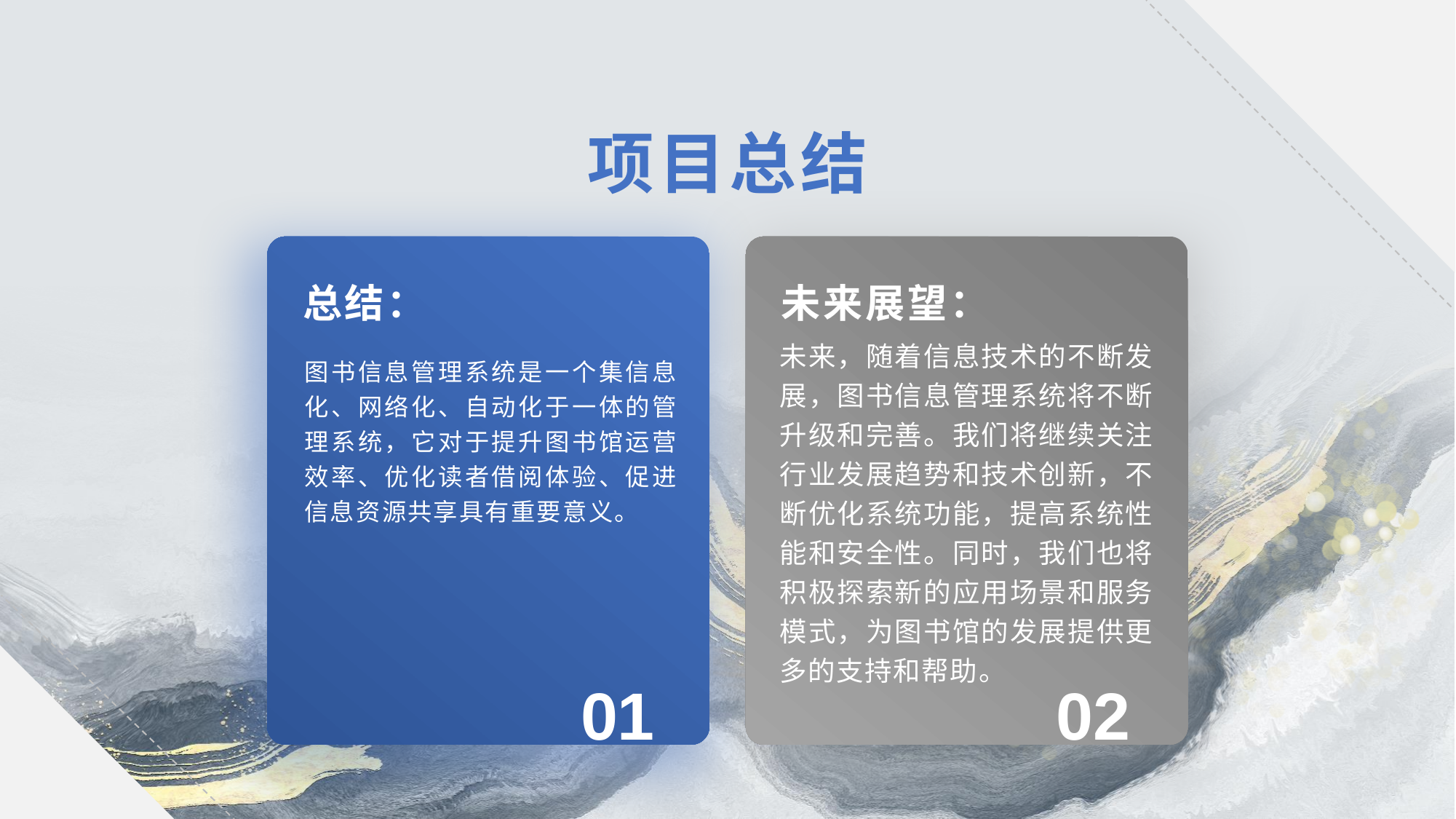

项目总结

总结：
未来展望：
未来，随着信息技术的不断发展，图书信息管理系统将不断升级和完善。我们将继续关注行业发展趋势和技术创新，不断优化系统功能，提高系统性能和安全性。同时，我们也将积极探索新的应用场景和服务模式，为图书馆的发展提供更多的支持和帮助。
图书信息管理系统是一个集信息化、网络化、自动化于一体的管理系统，它对于提升图书馆运营效率、优化读者借阅体验、促进信息资源共享具有重要意义。

01
02